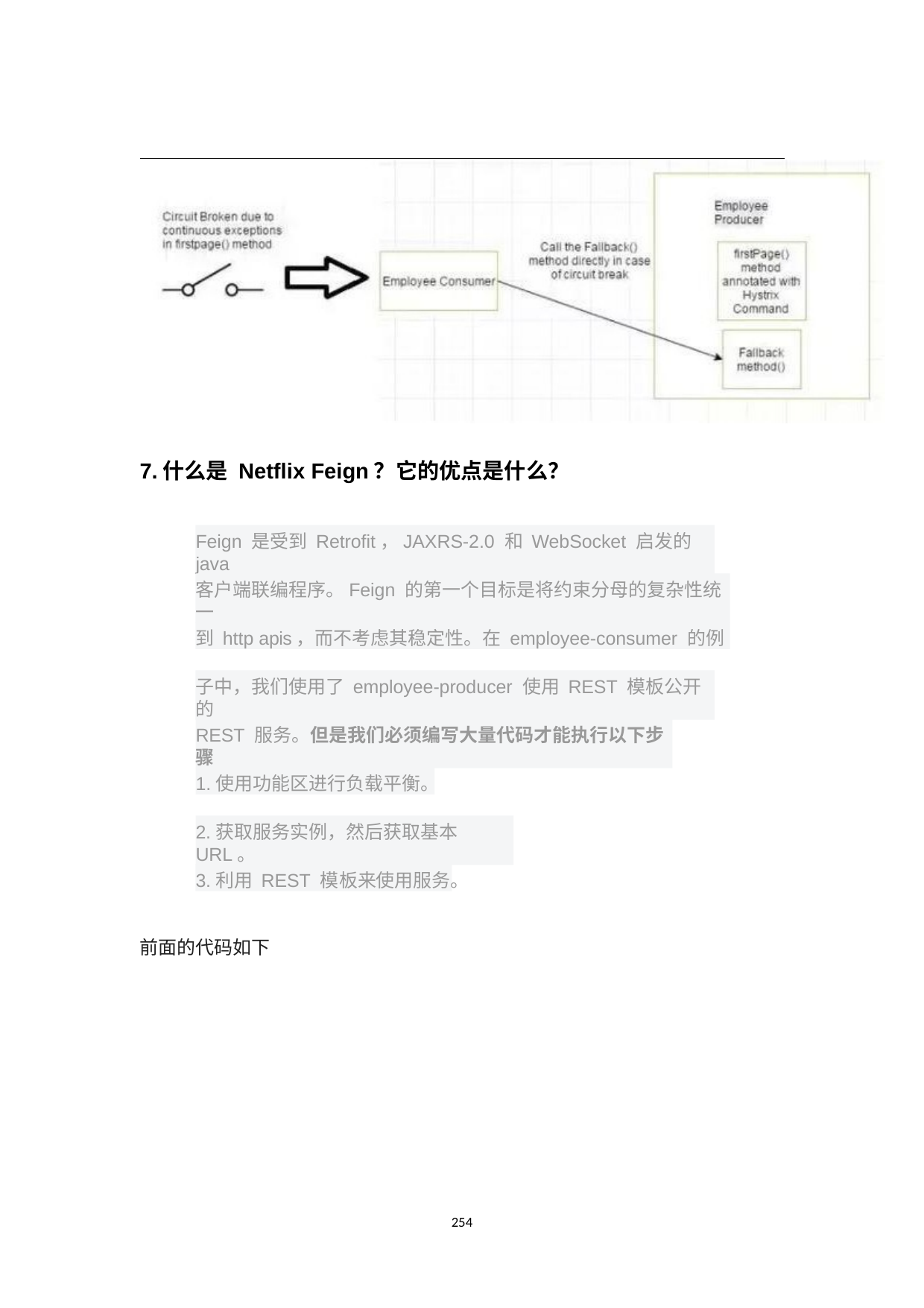

7.什么是 Netflix Feign？它的优点是什么？
Feign 是受到 Retrofit，JAXRS-2.0 和 WebSocket 启发的 java
客户端联编程序。Feign 的第一个目标是将约束分母的复杂性统一
到 http apis，而不考虑其稳定性。在 employee-consumer 的例
子中，我们使用了 employee-producer 使用 REST 模板公开的
REST 服务。但是我们必须编写大量代码才能执行以下步骤
1.使用功能区进行负载平衡。
2.获取服务实例，然后获取基本 URL。
3.利用 REST 模板来使用服务。
前面的代码如下
254